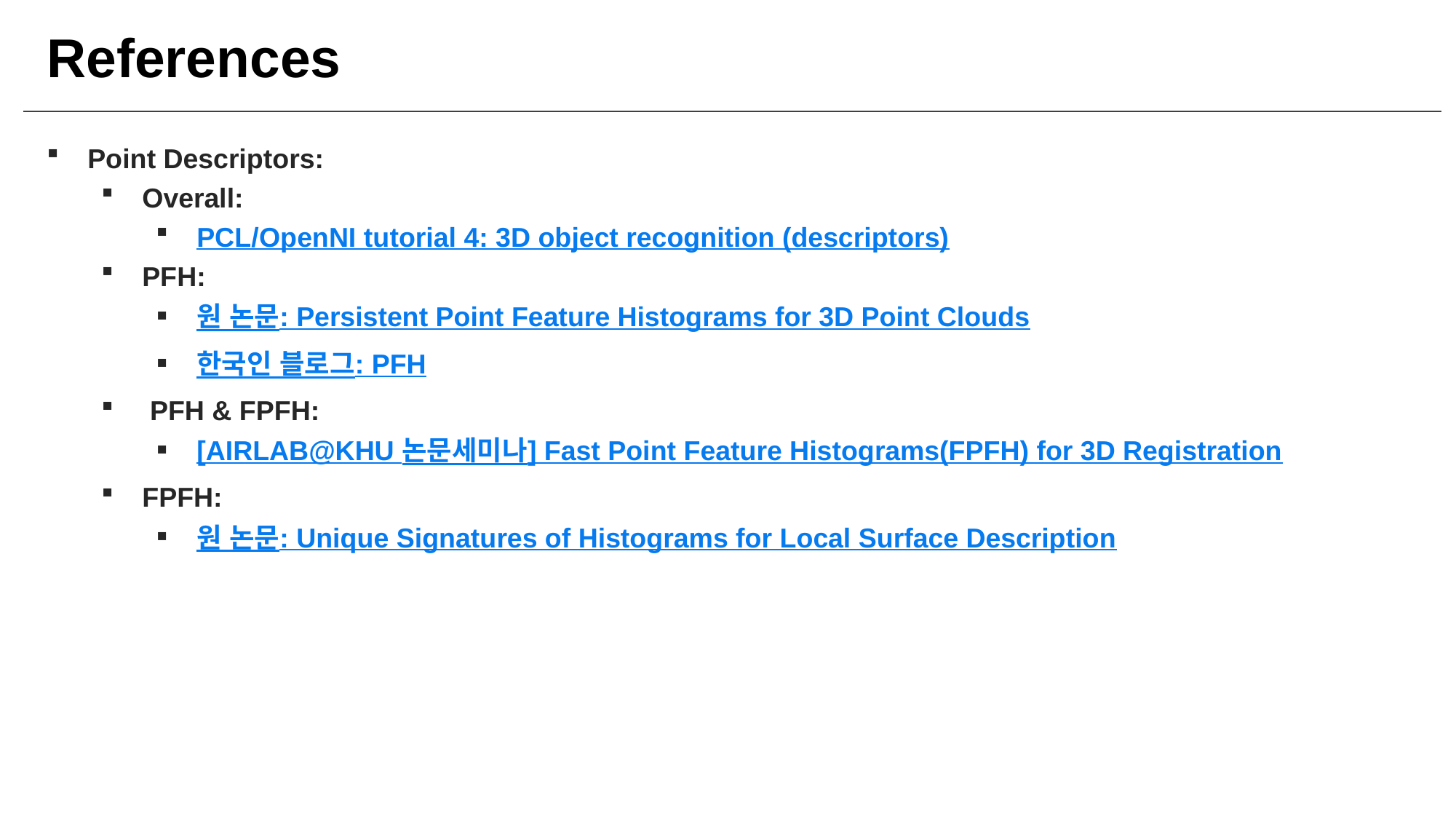

References
Point Descriptors:
Overall:
PCL/OpenNI tutorial 4: 3D object recognition (descriptors)
PFH:
원 논문: Persistent Point Feature Histograms for 3D Point Clouds
한국인 블로그: PFH
 PFH & FPFH:
[AIRLAB@KHU 논문세미나] Fast Point Feature Histograms(FPFH) for 3D Registration
FPFH:
원 논문: Unique Signatures of Histograms for Local Surface Description